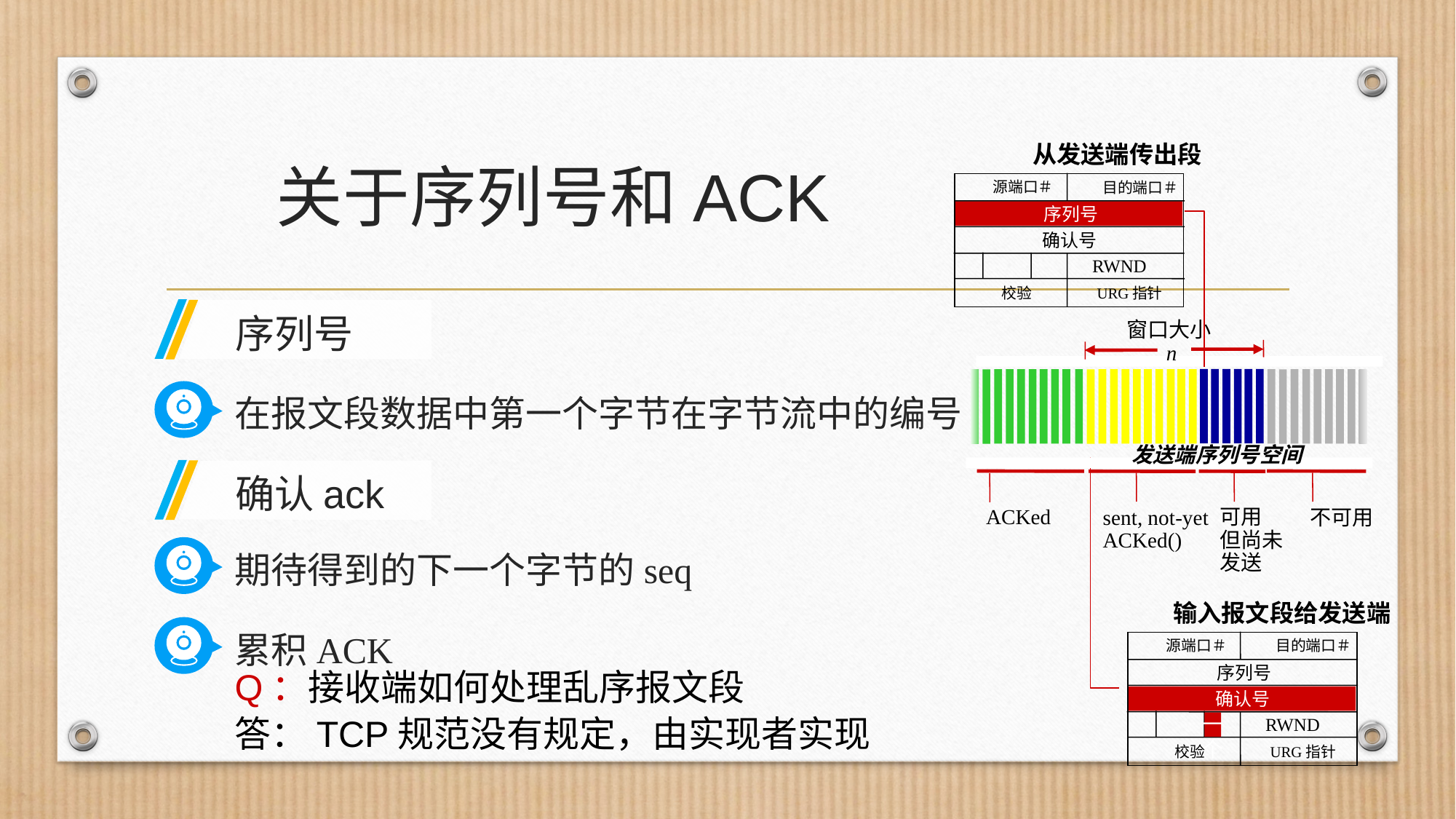

# 关于序列号和ACK
从发送端传出段
源端口＃
目的端口＃

序列号

确认号

RWND

校验
URG指针

序列号
窗口大小
 n

在报文段数据中第一个字节在字节流中的编号
发送端序列号空间

输入报文段给发送端
源端口＃
目的端口＃

序列号

确认号

RWND

校验
URG指针

确认ack

ACKed
可用
但尚未发送
sent, not-yet ACKed()
不可用

期待得到的下一个字节的seq

累积ACK
Q：接收端如何处理乱序报文段
答：TCP规范没有规定，由实现者实现
一个